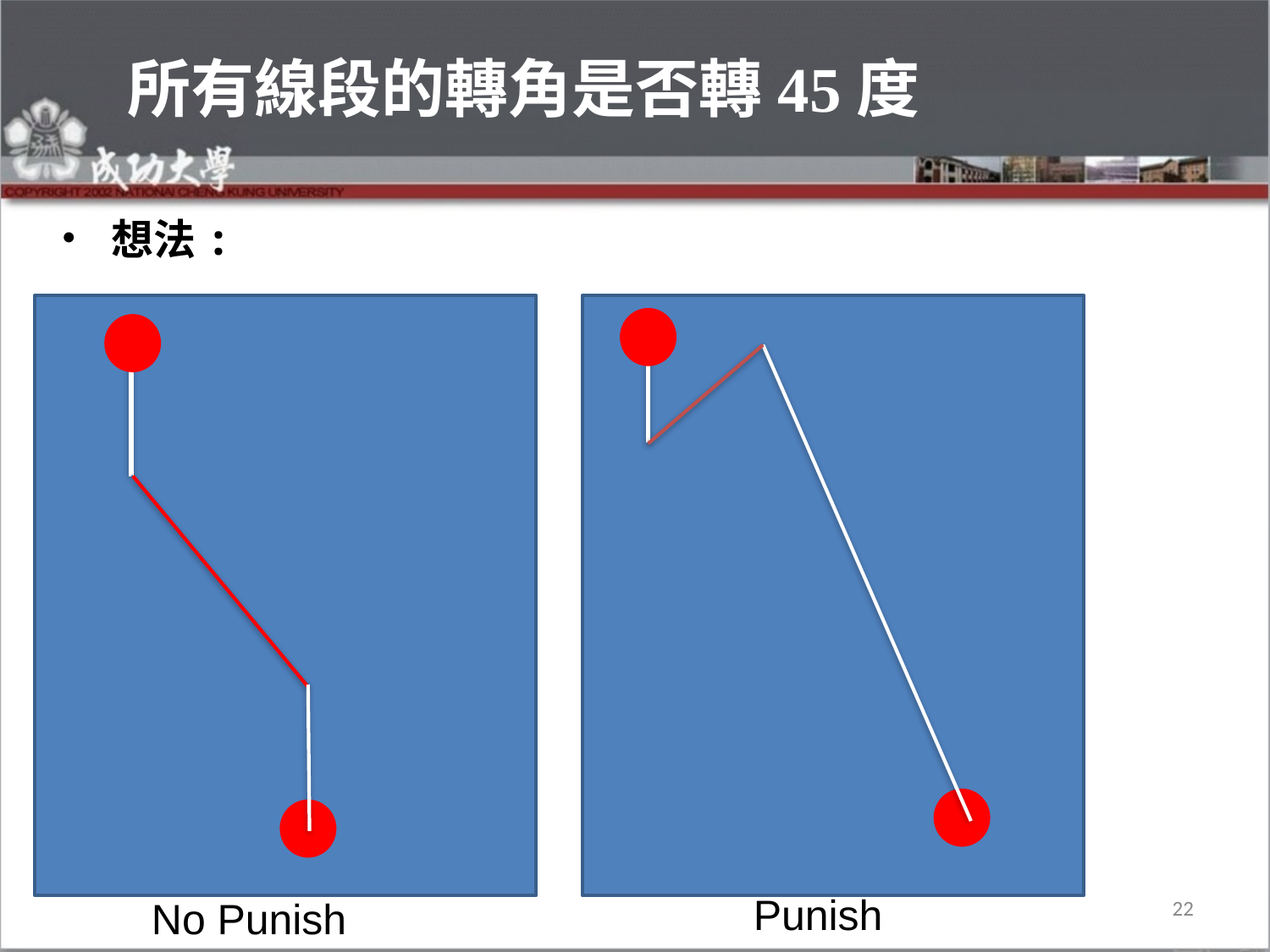

# 所有線段的轉角是否轉45度
想法:

Punish
22
No Punish